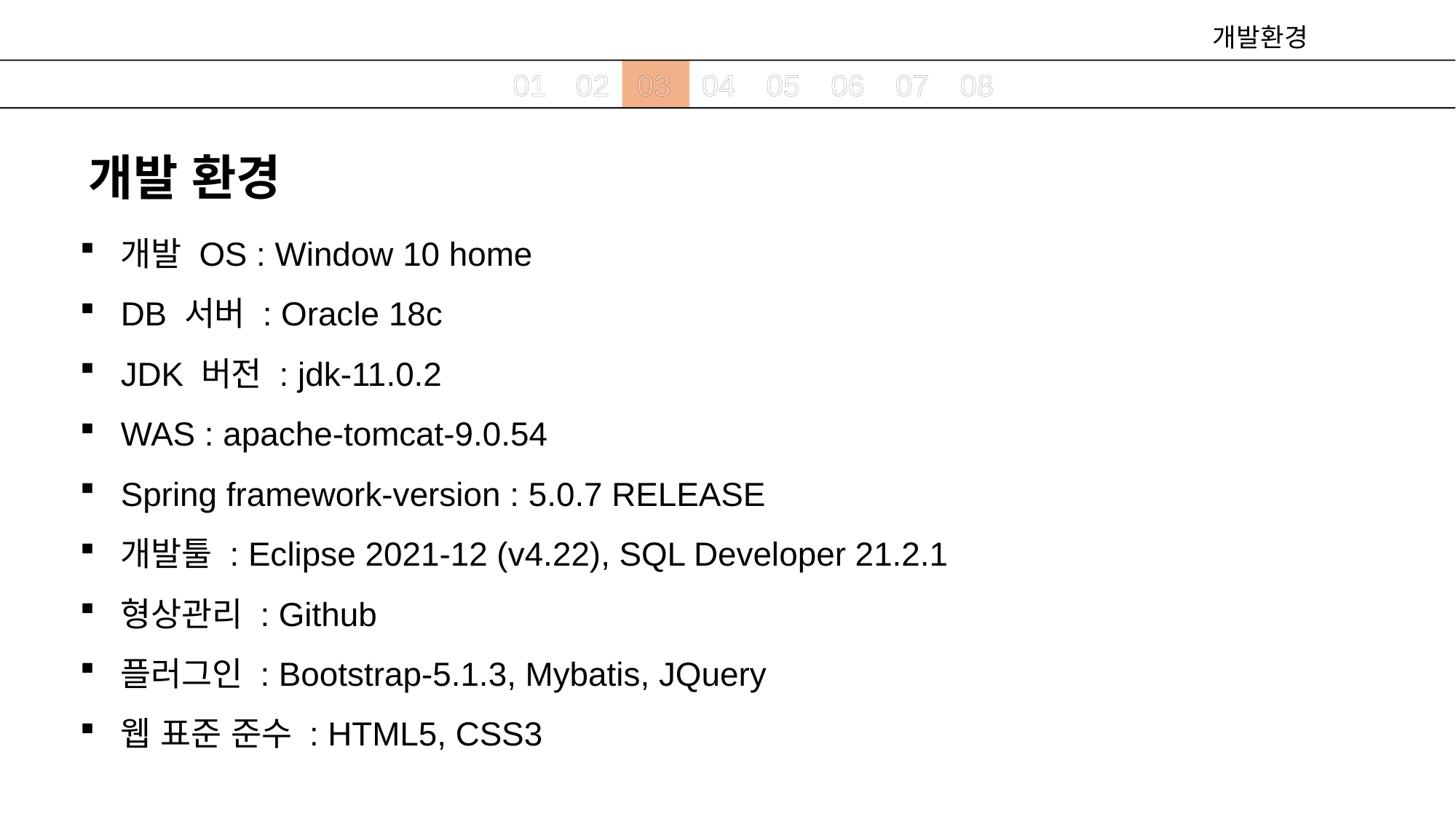

개발환경

01
02
03
04
05
06
07
08
개발 환경
개발 OS : Window 10 home
DB 서버 : Oracle 18c
JDK 버전 : jdk-11.0.2
WAS : apache-tomcat-9.0.54
Spring framework-version : 5.0.7 RELEASE
개발툴 : Eclipse 2021-12 (v4.22), SQL Developer 21.2.1
형상관리 : Github
플러그인 : Bootstrap-5.1.3, Mybatis, JQuery
웹 표준 준수 : HTML5, CSS3